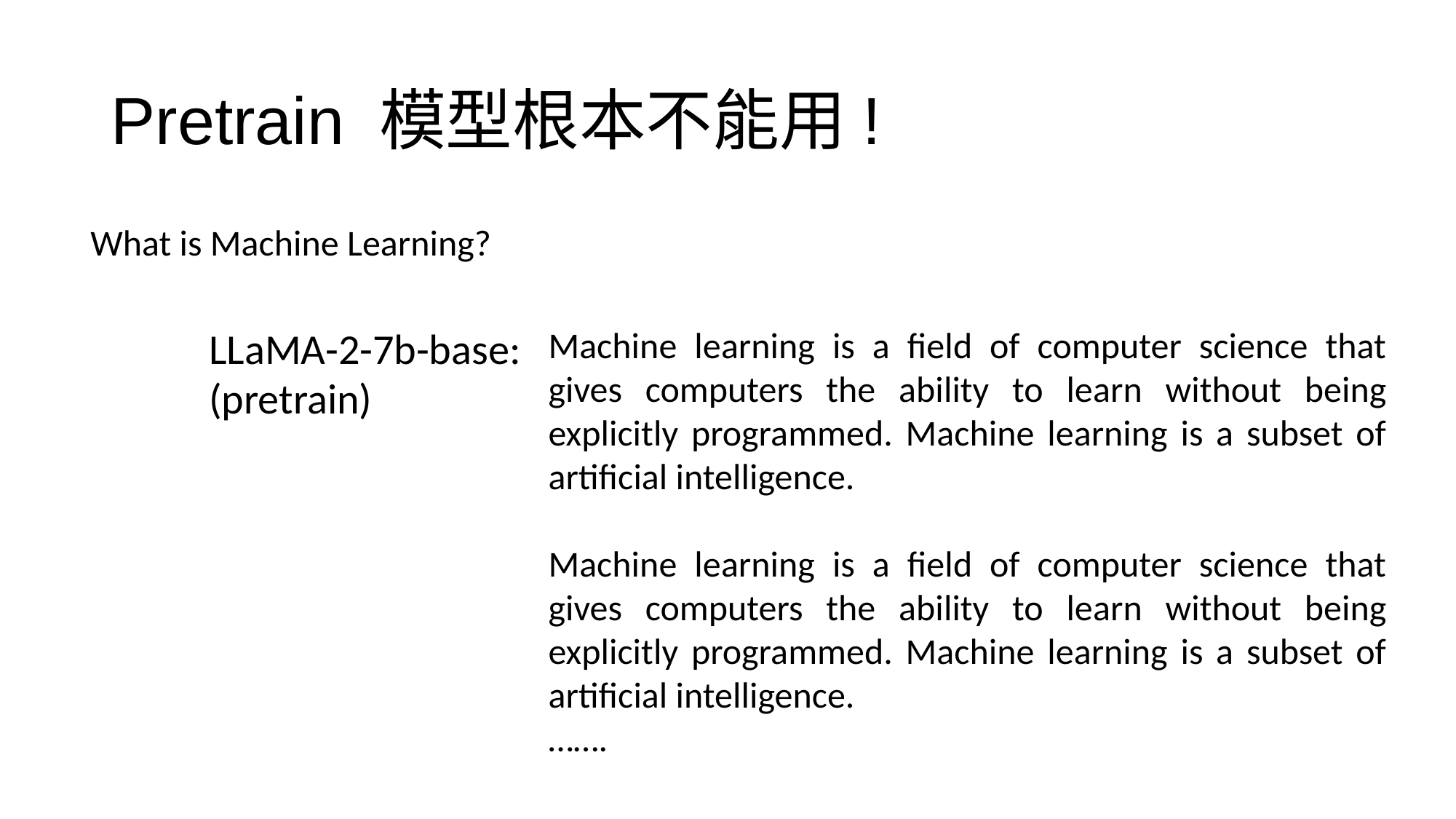

# Pretrain 模型根本不能用!
What is Machine Learning?
LLaMA-2-7b-base:
Machine learning is a field of computer science that gives computers the ability to learn without being explicitly programmed. Machine learning is a subset of artificial intelligence.

Machine learning is a field of computer science that gives computers the ability to learn without being explicitly programmed. Machine learning is a subset of artificial intelligence.
…….
(pretrain)